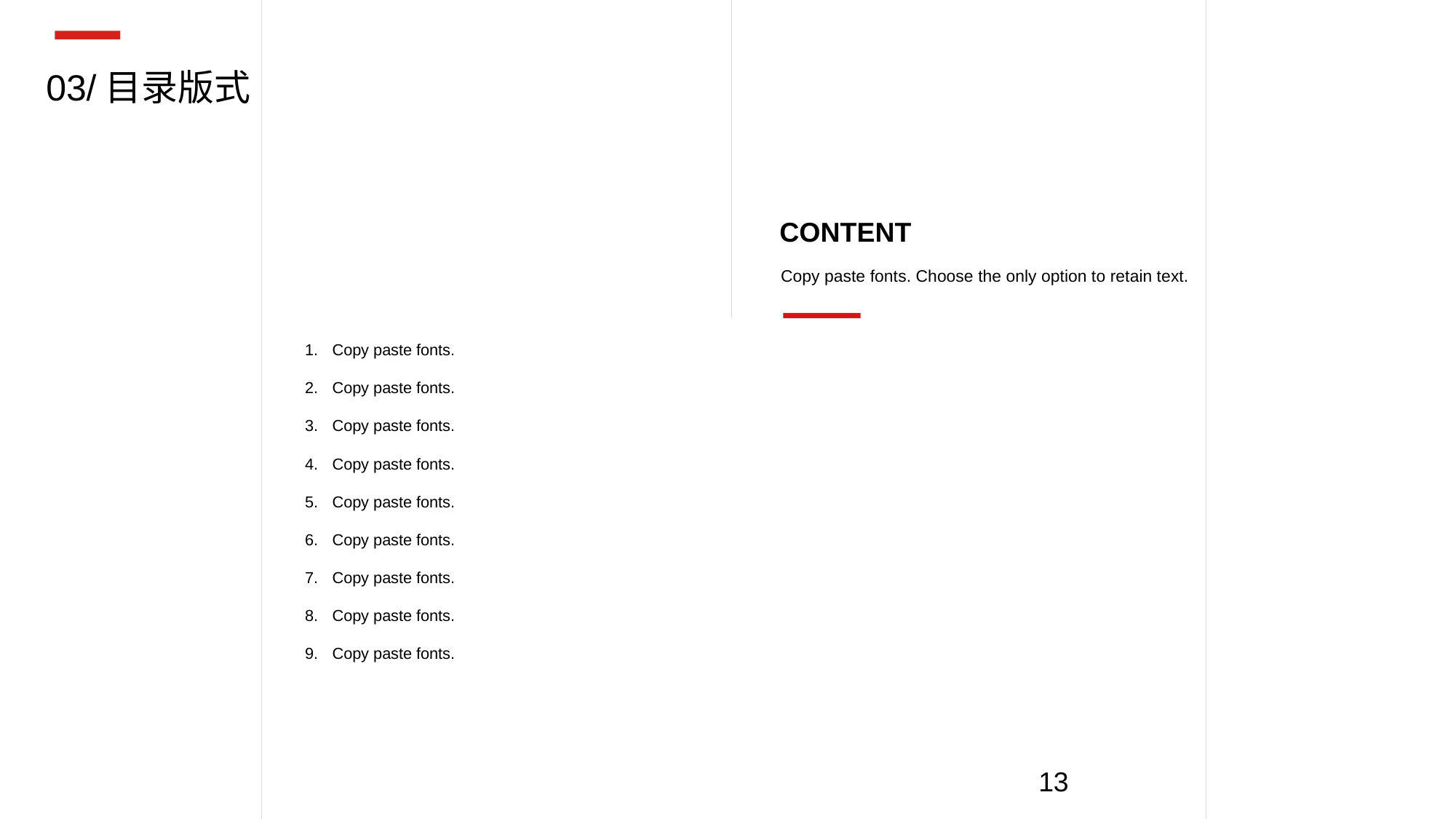

03/目录版式
CONTENT
Copy paste fonts. Choose the only option to retain text.

Copy paste fonts.
Copy paste fonts.
Copy paste fonts.
Copy paste fonts.
Copy paste fonts.
Copy paste fonts.
Copy paste fonts.
Copy paste fonts.
Copy paste fonts.

13